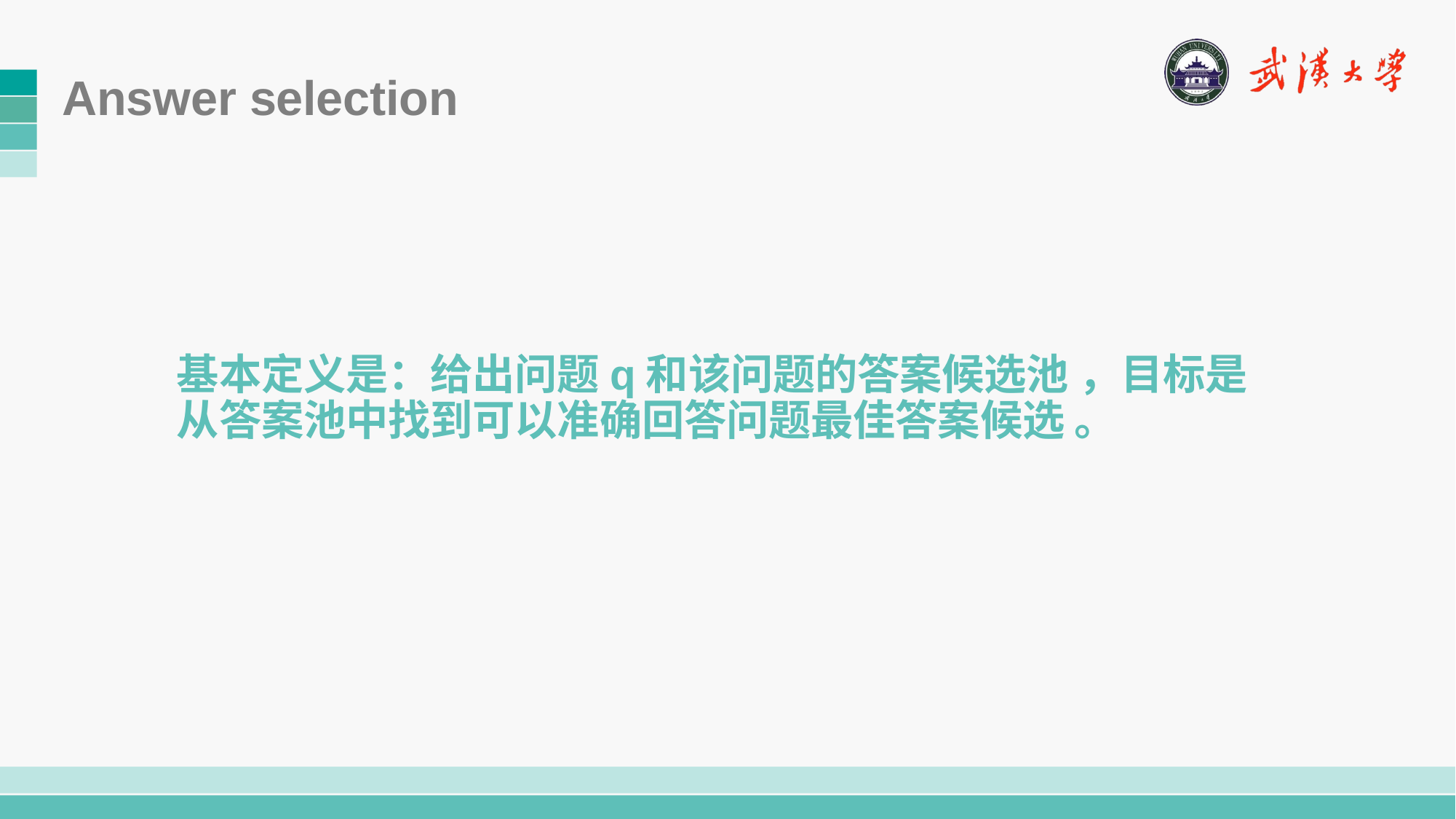

# Answer selection
基本定义是：给出问题q和该问题的答案候选池 ，目标是从答案池中找到可以准确回答问题最佳答案候选 。
2